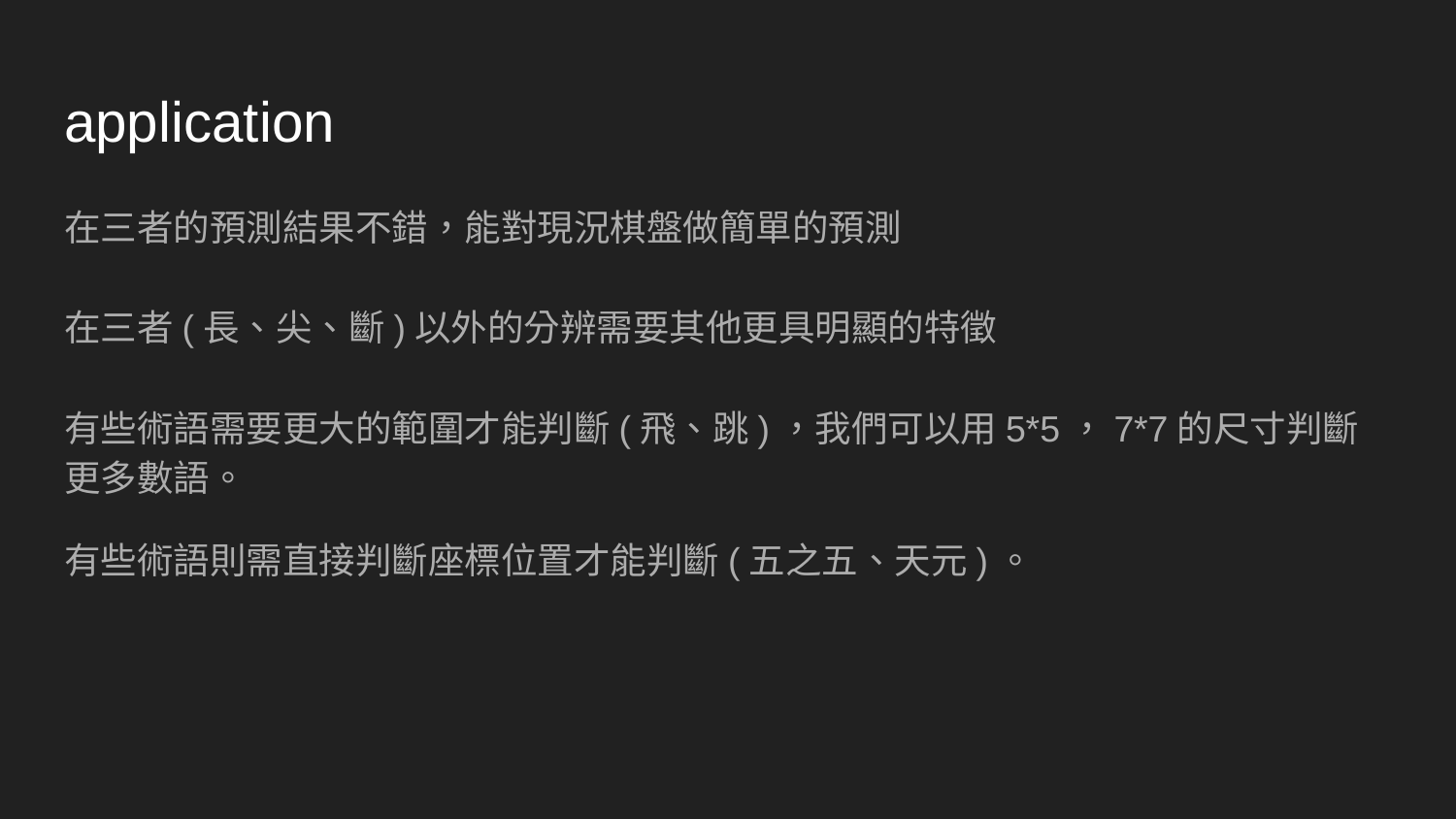

# application
在三者的預測結果不錯，能對現況棋盤做簡單的預測

在三者(長、尖、斷)以外的分辨需要其他更具明顯的特徵

有些術語需要更大的範圍才能判斷(飛、跳)，我們可以用5*5，7*7的尺寸判斷更多數語。
有些術語則需直接判斷座標位置才能判斷(五之五、天元)。